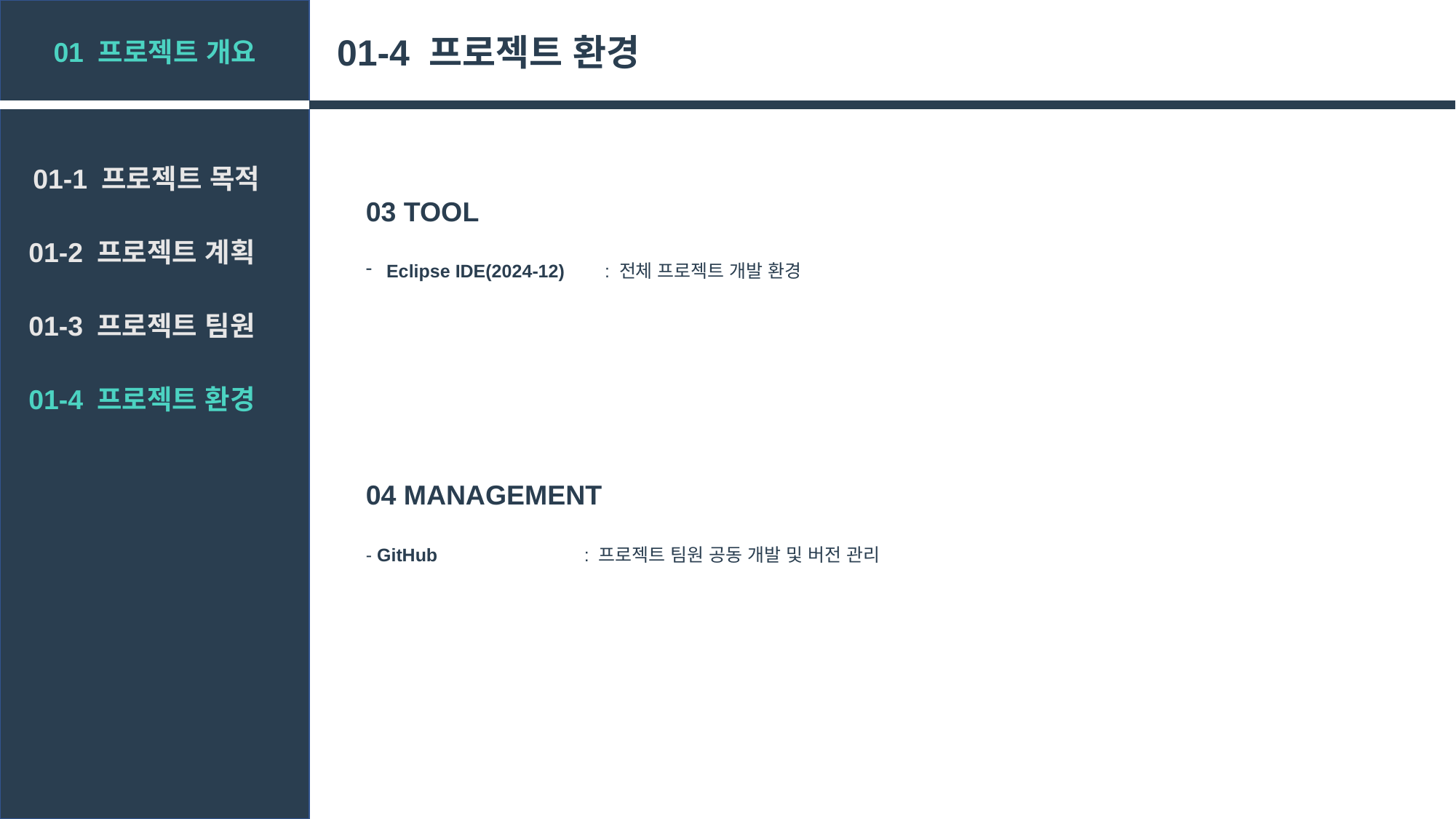

01-4 프로젝트 환경
01 프로젝트 개요
01-1 프로젝트 목적

03 TOOL

Eclipse IDE(2024-12)	: 전체 프로젝트 개발 환경

04 MANAGEMENT

- GitHub 		: 프로젝트 팀원 공동 개발 및 버전 관리
01-2 프로젝트 계획
01-3 프로젝트 팀원
01-4 프로젝트 환경